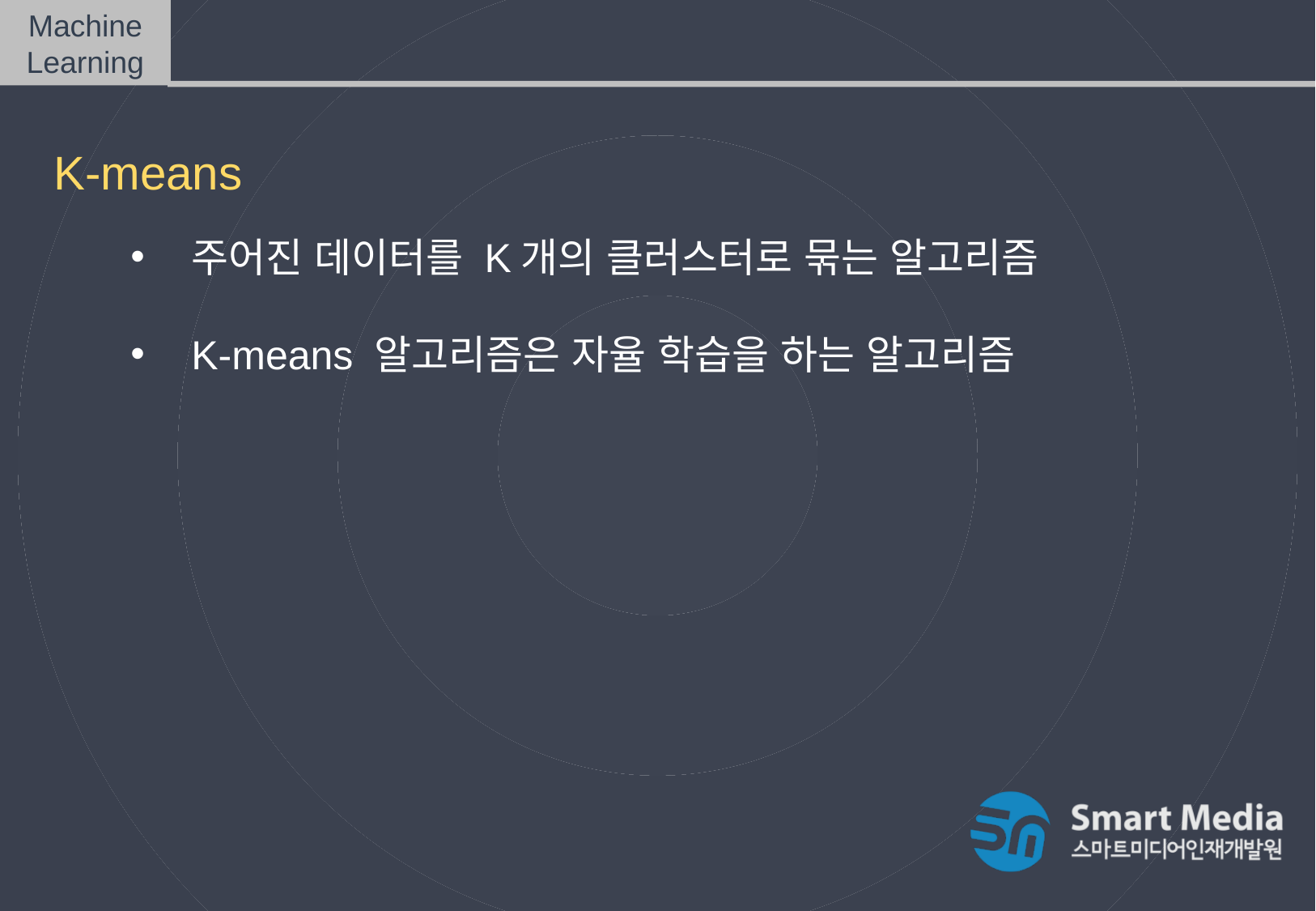

Machine Learning
비지도학습(Unsupervised Learning)

K-means
주어진 데이터를 K개의 클러스터로 묶는 알고리즘

K-means 알고리즘은 자율 학습을 하는 알고리즘